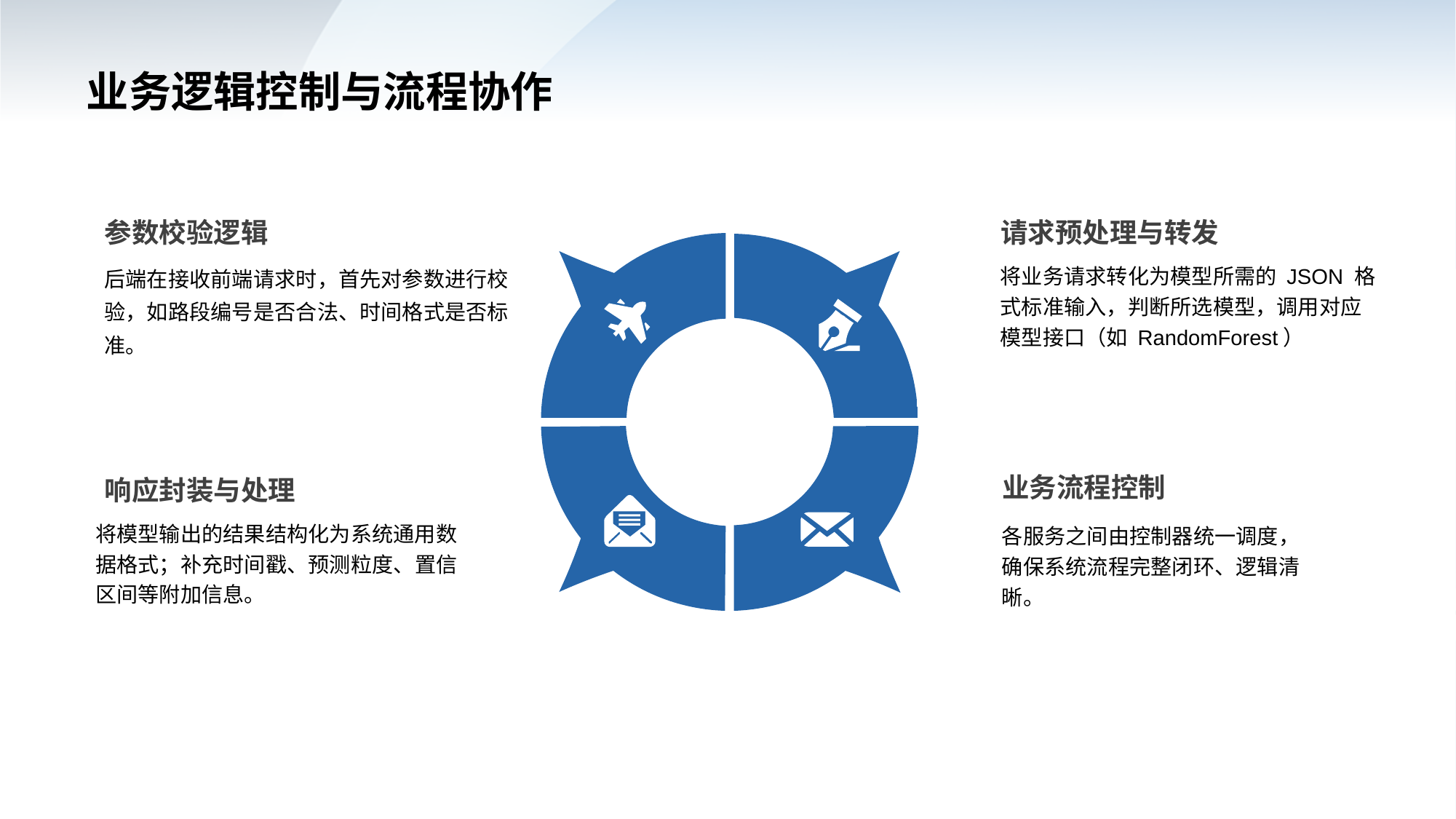

业务逻辑控制与流程协作

参数校验逻辑
后端在接收前端请求时，首先对参数进行校验，如路段编号是否合法、时间格式是否标准。
请求预处理与转发
将业务请求转化为模型所需的 JSON 格式标准输入，判断所选模型，调用对应模型接口（如 RandomForest）

业务流程控制

响应封装与处理
将模型输出的结果结构化为系统通用数据格式；补充时间戳、预测粒度、置信区间等附加信息。
各服务之间由控制器统一调度，确保系统流程完整闭环、逻辑清晰。